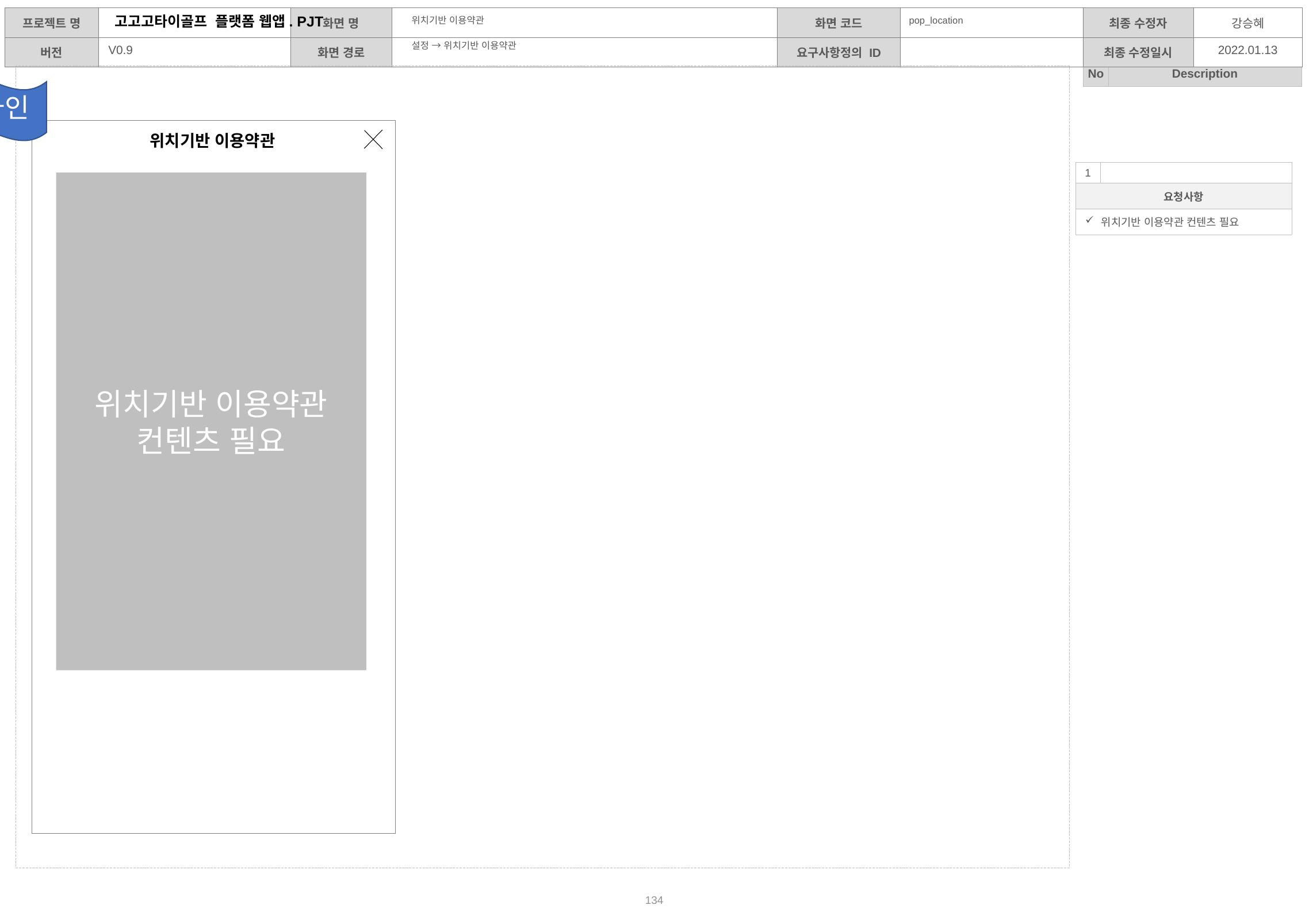

위치기반 이용약관
pop_location
설정 → 위치기반 이용약관

디자인
위치기반 이용약관
| 1 |  |
| --- | --- |
| 요청사항 |  |
| 위치기반 이용약관 컨텐츠 필요 |  |
위치기반 이용약관 컨텐츠 필요
134